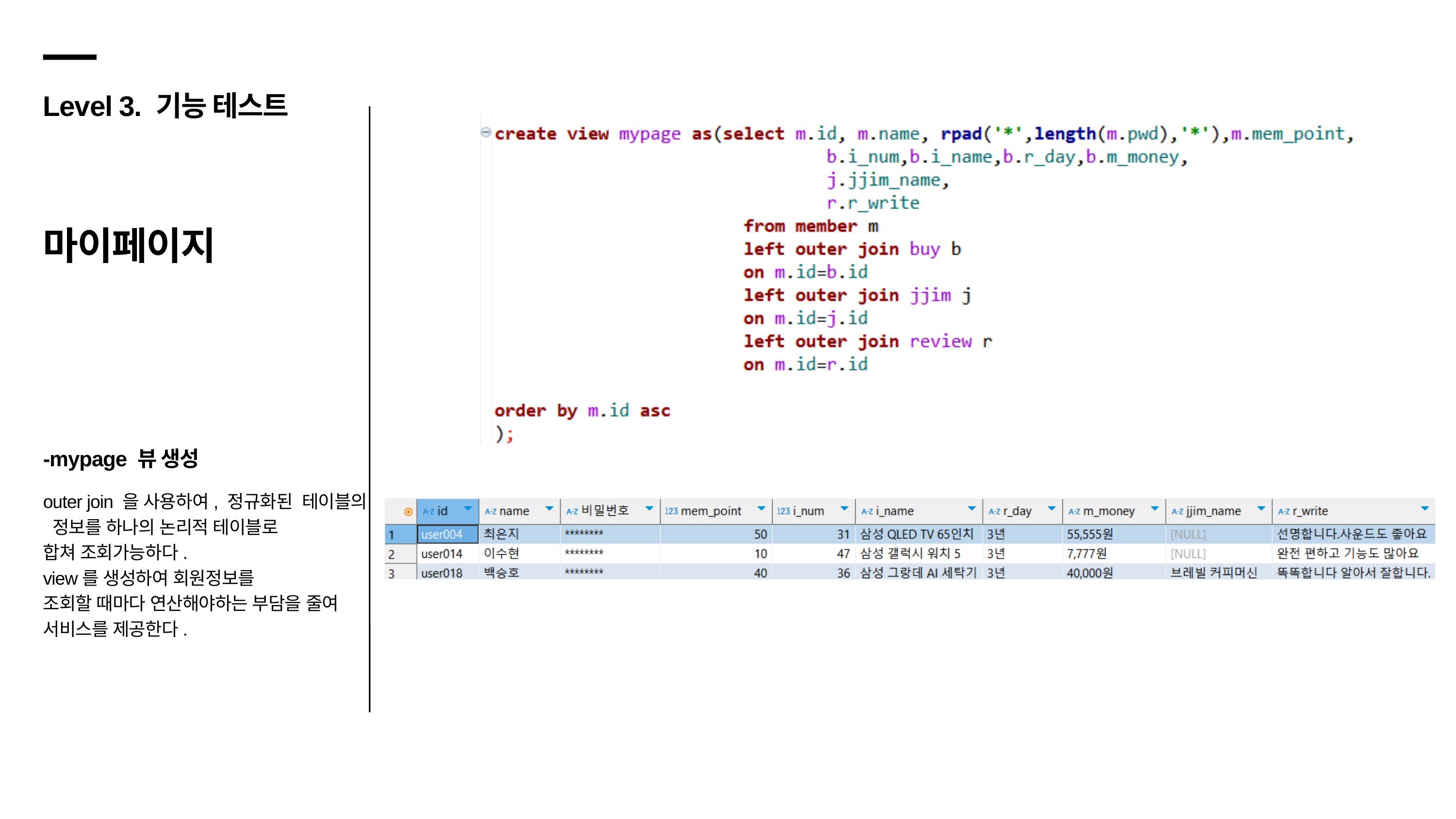

Level 3. 기능 테스트

마이페이지
-mypage 뷰 생성
outer join 을 사용하여, 정규화된  테이블의
 정보를 하나의 논리적 테이블로
합쳐 조회가능하다.
view를 생성하여 회원정보를
조회할 때마다 연산해야하는 부담을 줄여
서비스를 제공한다.